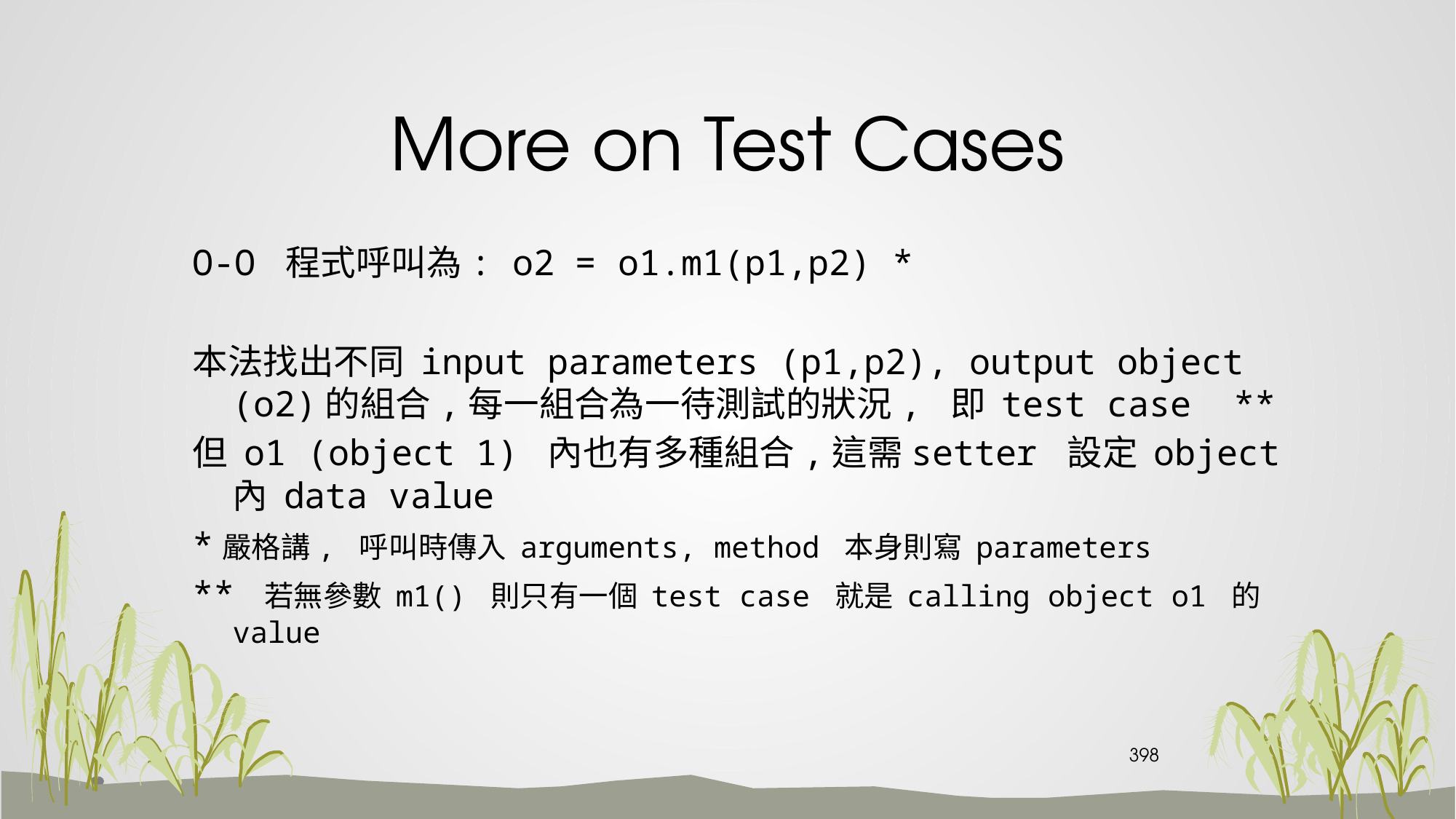

# More on Test Cases
O-O 程式呼叫為: o2 = o1.m1(p1,p2) *

本法找出不同 input parameters (p1,p2), output object (o2)的組合,每一組合為一待測試的狀況, 即 test case  **
但 o1 (object 1) 內也有多種組合,這需setter 設定 object 內 data value
*嚴格講, 呼叫時傳入 arguments, method 本身則寫 parameters
** 若無參數 m1() 則只有一個 test case 就是 calling object o1 的 value
398